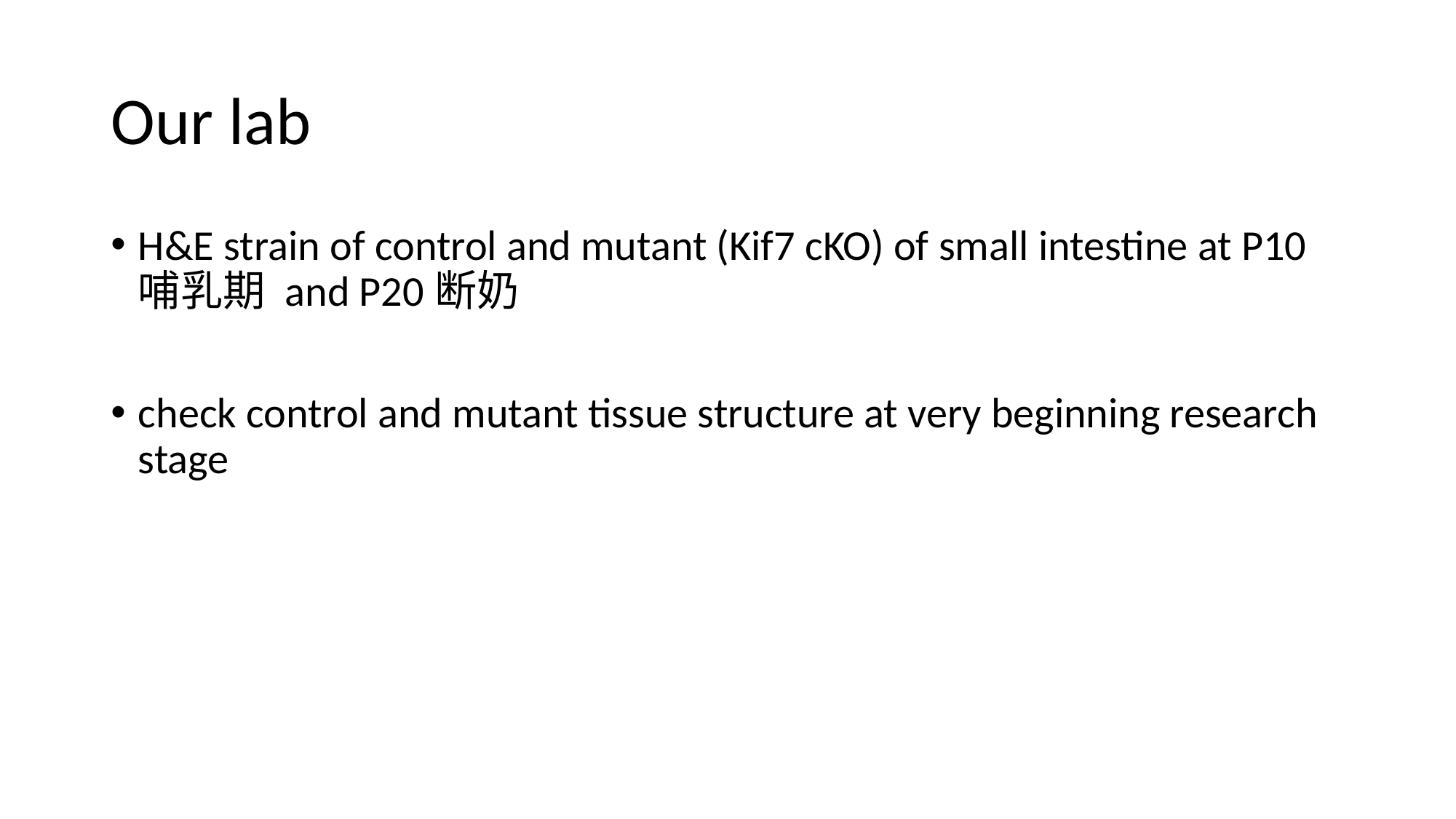

# Our lab
H&E strain of control and mutant (Kif7 cKO) of small intestine at P10哺乳期 and P20断奶

check control and mutant tissue structure at very beginning research stage